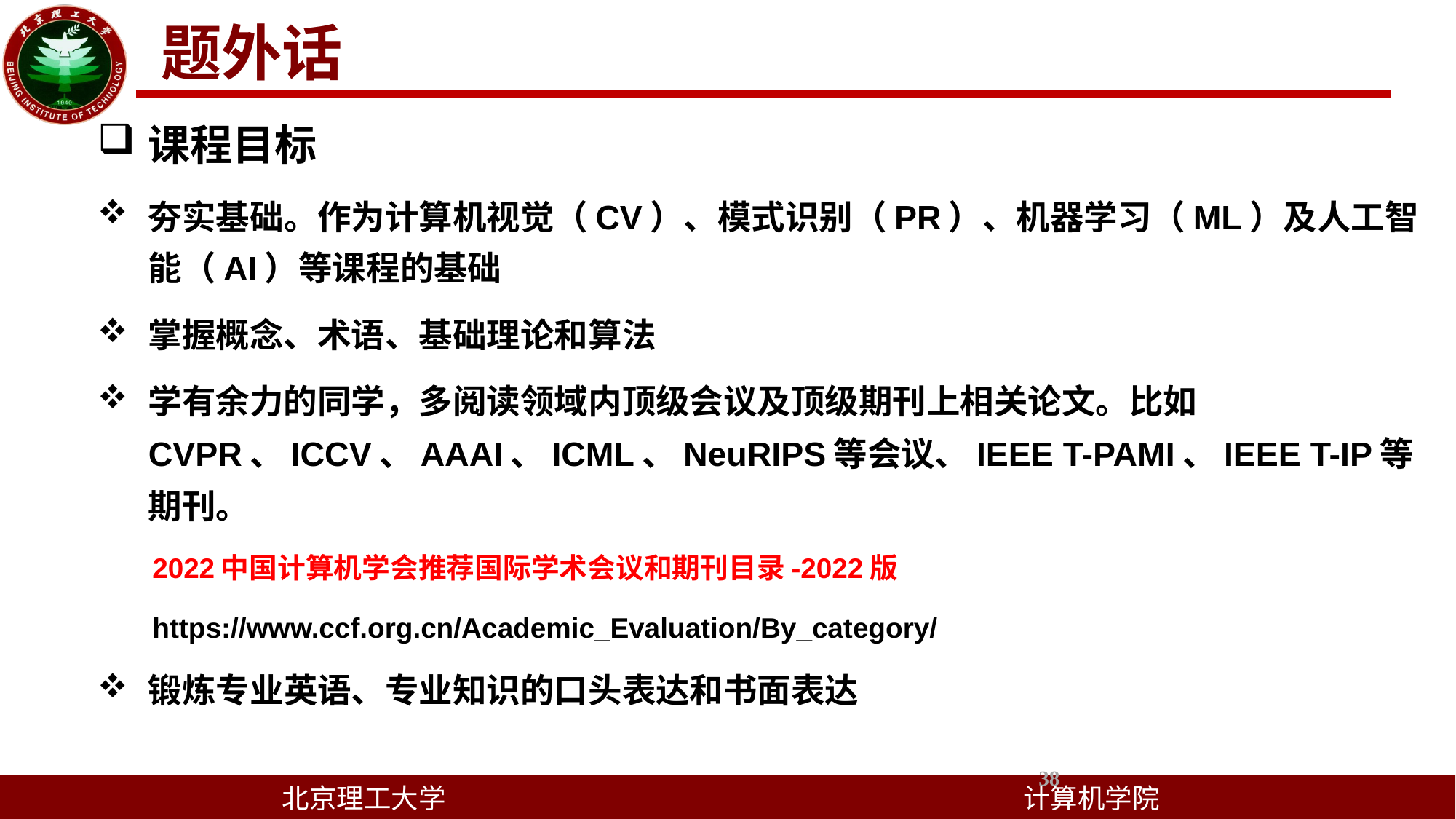

题外话
课程目标
夯实基础。作为计算机视觉（CV）、模式识别（PR）、机器学习（ML）及人工智能（AI）等课程的基础
掌握概念、术语、基础理论和算法
学有余力的同学，多阅读领域内顶级会议及顶级期刊上相关论文。比如CVPR、ICCV、AAAI、ICML、NeuRIPS等会议、IEEE T-PAMI、IEEE T-IP等期刊。
       2022中国计算机学会推荐国际学术会议和期刊目录-2022版
       https://www.ccf.org.cn/Academic_Evaluation/By_category/
锻炼专业英语、专业知识的口头表达和书面表达

38